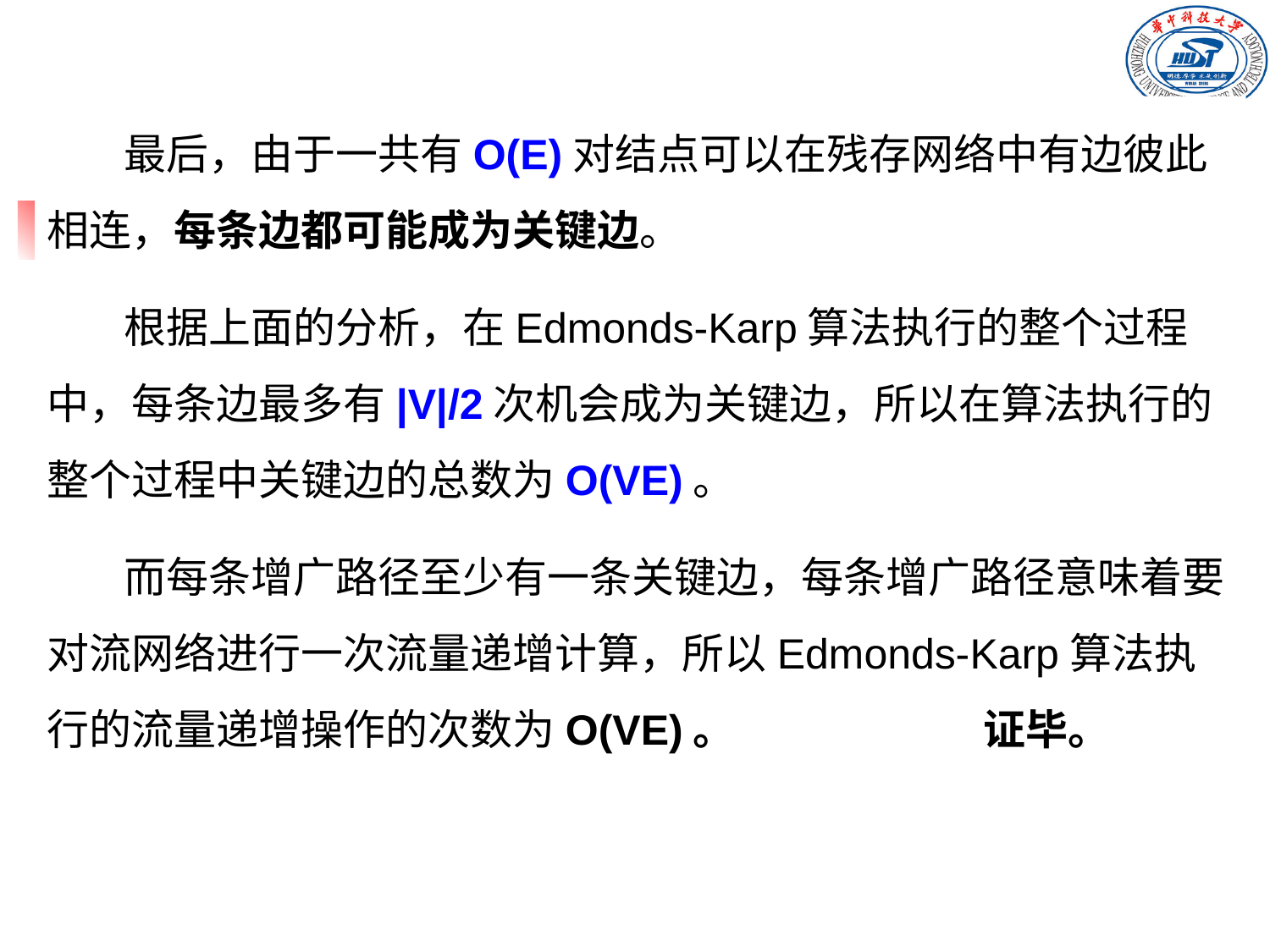

最后，由于一共有O(E)对结点可以在残存网络中有边彼此相连，每条边都可能成为关键边。
       根据上面的分析，在Edmonds-Karp算法执行的整个过程中，每条边最多有|V|/2次机会成为关键边，所以在算法执行的整个过程中关键边的总数为O(VE)。
       而每条增广路径至少有一条关键边，每条增广路径意味着要对流网络进行一次流量递增计算，所以Edmonds-Karp算法执行的流量递增操作的次数为O(VE)。                          证毕。